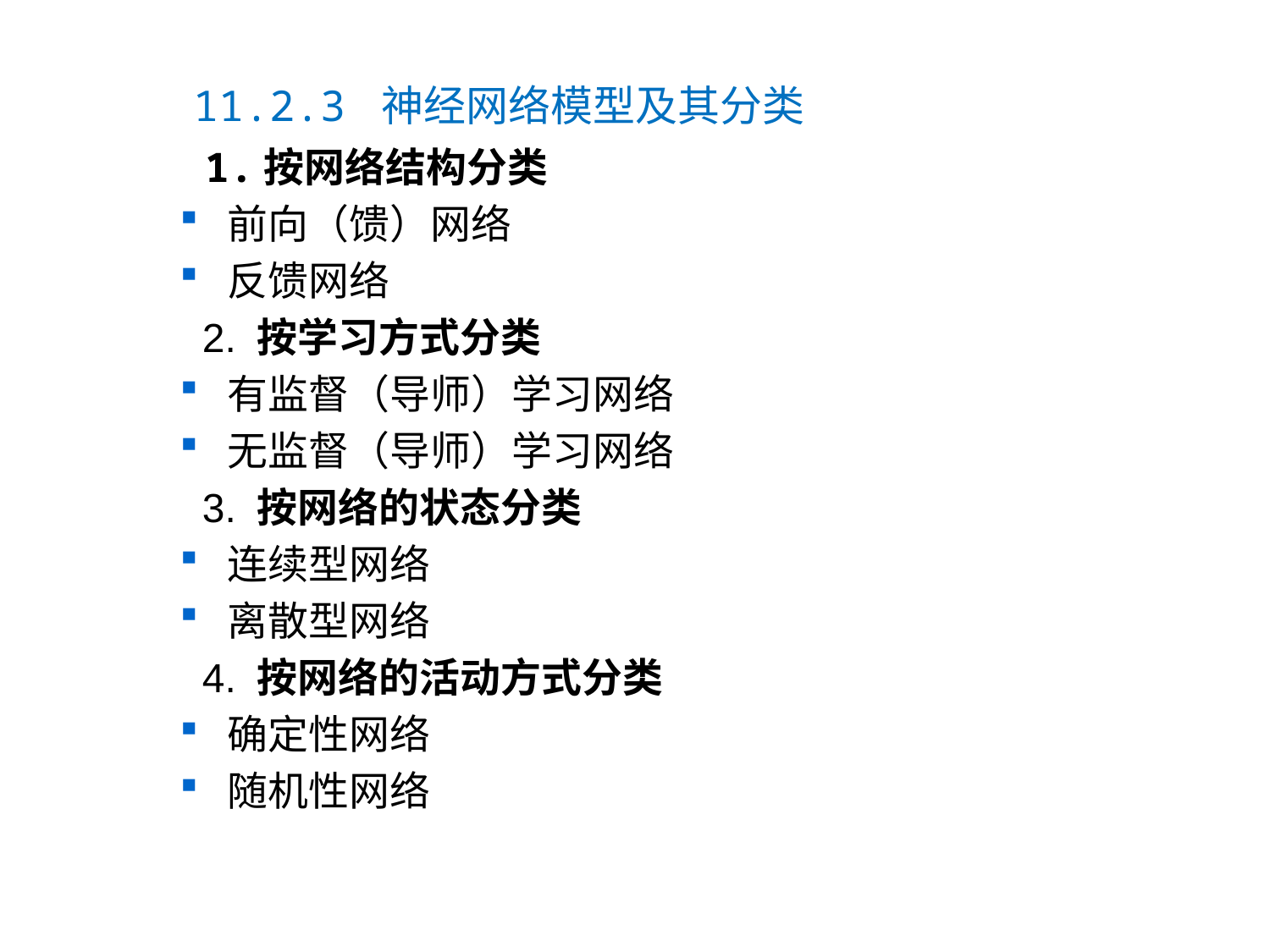

11.2.3 神经网络模型及其分类
 1.按网络结构分类
前向（馈）网络
反馈网络
  2. 按学习方式分类
有监督（导师）学习网络
无监督（导师）学习网络
  3. 按网络的状态分类
连续型网络
离散型网络
  4. 按网络的活动方式分类
确定性网络
随机性网络